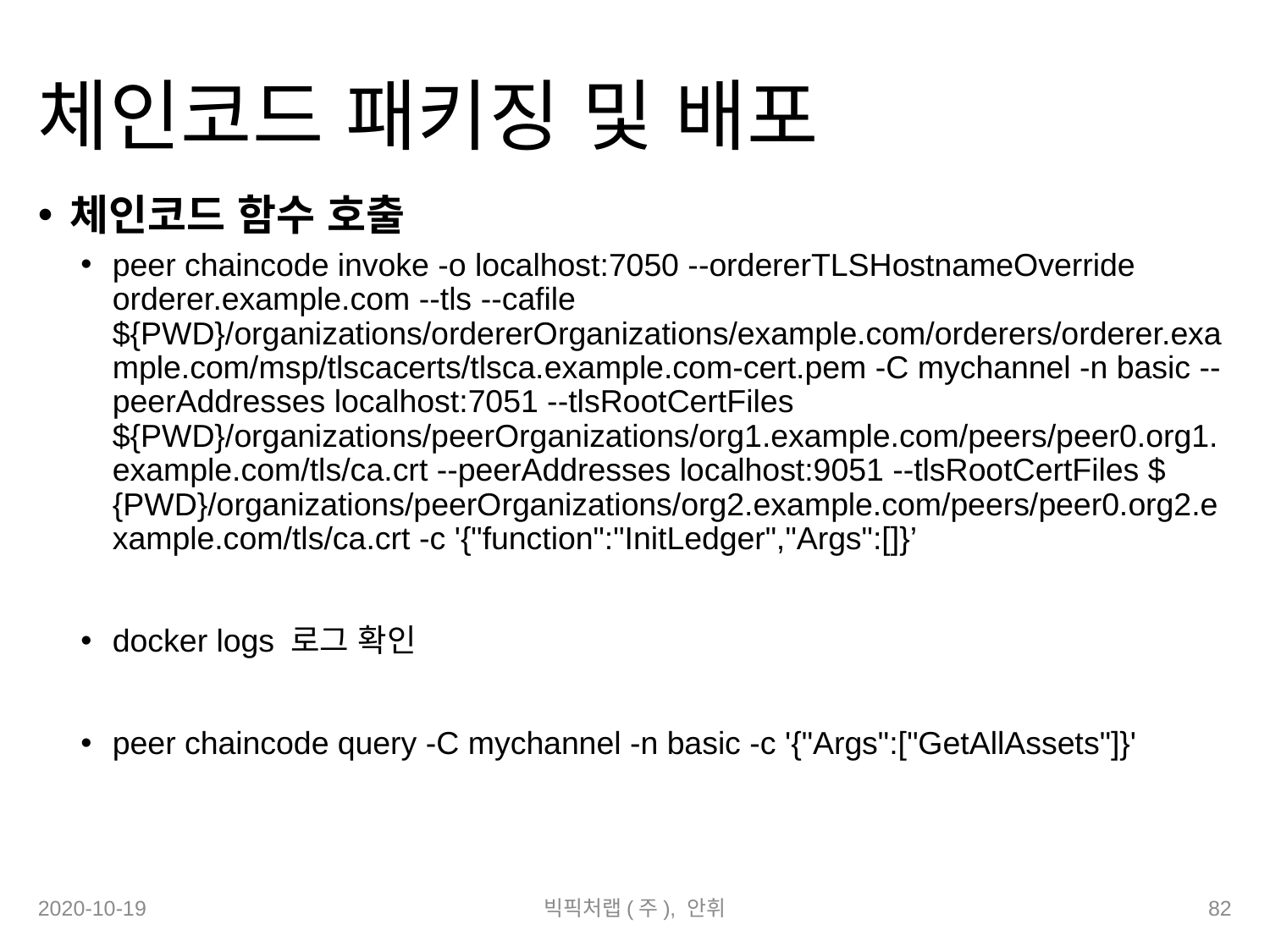

# 체인코드 패키징 및 배포
체인코드 함수 호출
peer chaincode invoke -o localhost:7050 --ordererTLSHostnameOverride orderer.example.com --tls --cafile ${PWD}/organizations/ordererOrganizations/example.com/orderers/orderer.example.com/msp/tlscacerts/tlsca.example.com-cert.pem -C mychannel -n basic --peerAddresses localhost:7051 --tlsRootCertFiles ${PWD}/organizations/peerOrganizations/org1.example.com/peers/peer0.org1.example.com/tls/ca.crt --peerAddresses localhost:9051 --tlsRootCertFiles ${PWD}/organizations/peerOrganizations/org2.example.com/peers/peer0.org2.example.com/tls/ca.crt -c '{"function":"InitLedger","Args":[]}’

docker logs 로그 확인

peer chaincode query -C mychannel -n basic -c '{"Args":["GetAllAssets"]}'

82
2020-10-19
빅픽처랩(주), 안휘